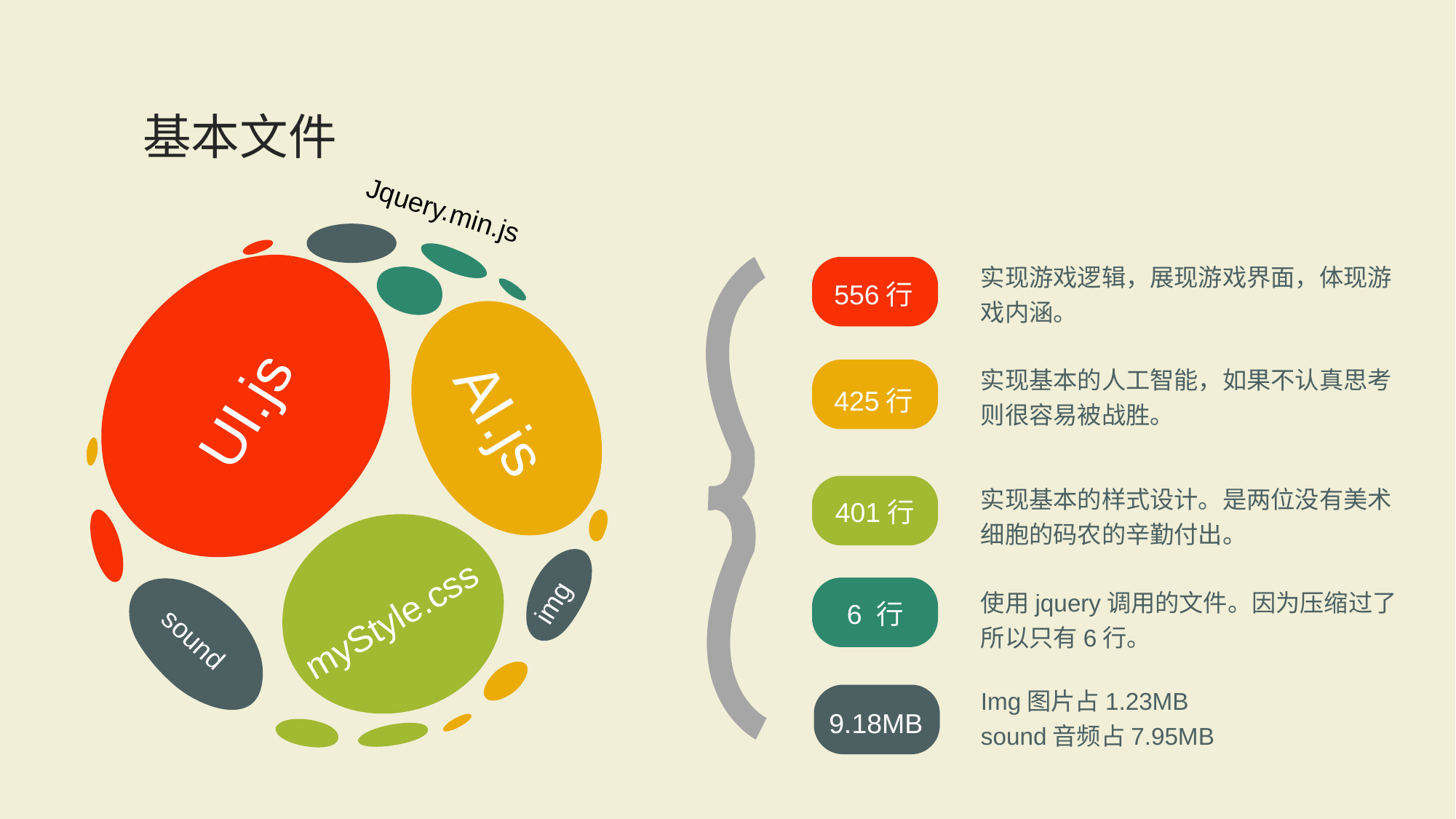

基本文件
Jquery.min.js

实现游戏逻辑，展现游戏界面，体现游戏内涵。

556行
UI.js
实现基本的人工智能，如果不认真思考则很容易被战胜。

425行
AI.js
实现基本的样式设计。是两位没有美术细胞的码农的辛勤付出。

401行
img
使用jquery调用的文件。因为压缩过了所以只有6行。

myStyle.css
 6 行
sound
Img图片占1.23MB
sound音频占7.95MB

9.18MB